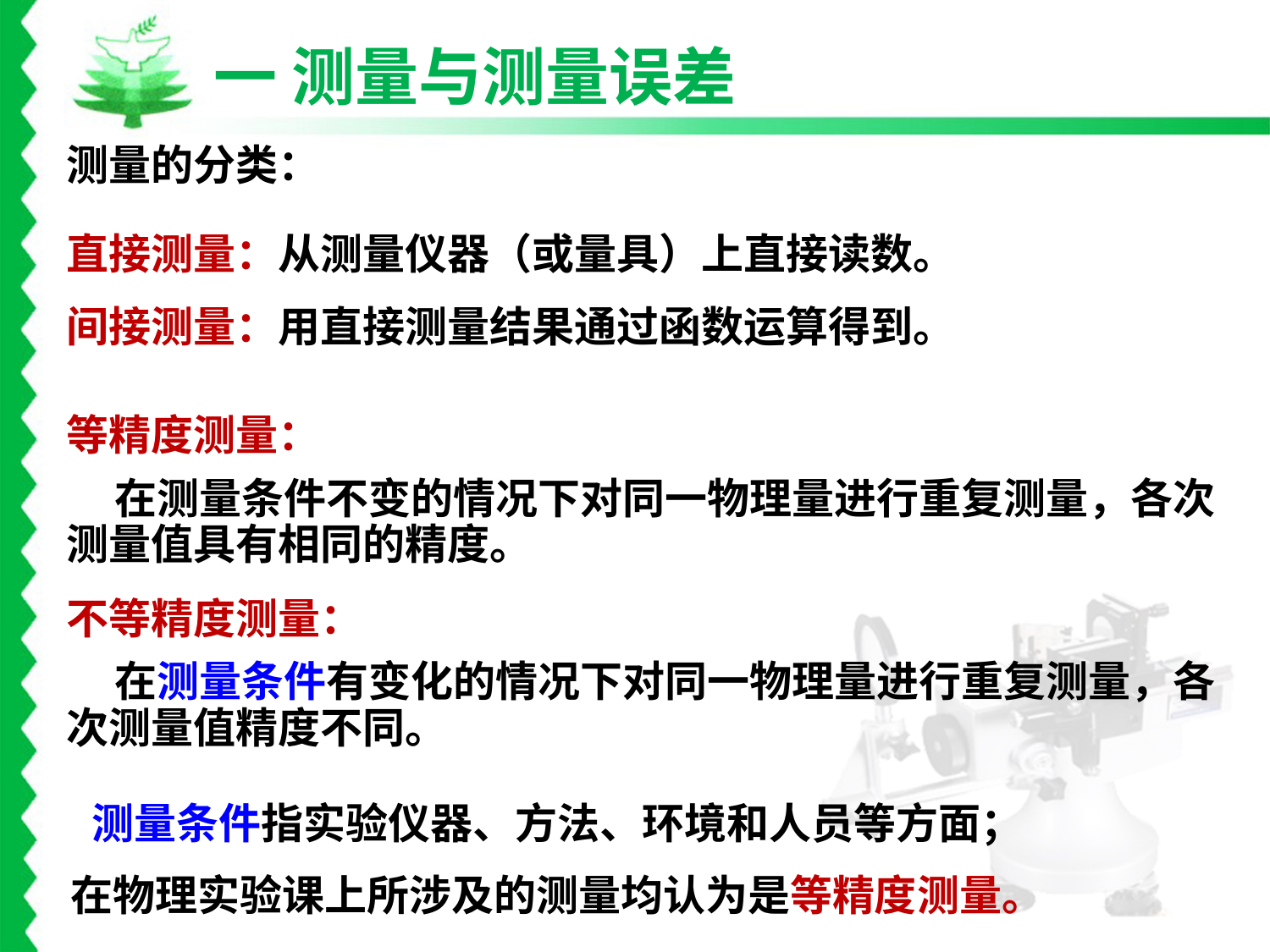

一 测量与测量误差
测量的分类：

直接测量：从测量仪器（或量具）上直接读数。
间接测量：用直接测量结果通过函数运算得到。
等精度测量：
    在测量条件不变的情况下对同一物理量进行重复测量，各次测量值具有相同的精度。
不等精度测量：
    在测量条件有变化的情况下对同一物理量进行重复测量，各次测量值精度不同。
测量条件指实验仪器、方法、环境和人员等方面；
在物理实验课上所涉及的测量均认为是等精度测量。